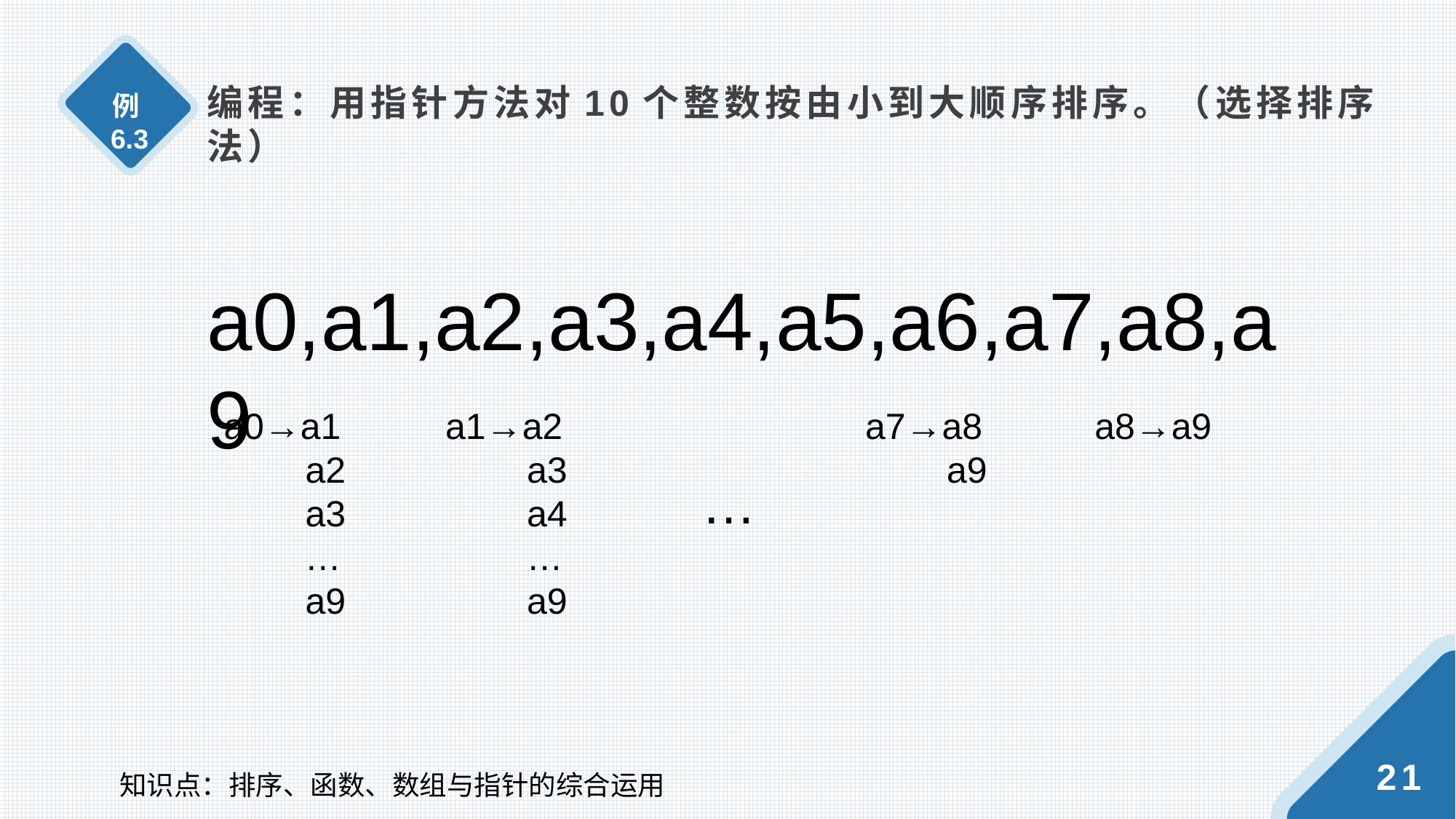

编程：用指针方法对10个整数按由小到大顺序排序。（选择排序法）
例6.3
a0,a1,a2,a3,a4,a5,a6,a7,a8,a9
a0→a1
        a2
        a3
        …
        a9
a1→a2
        a3
        a4
        …
        a9
a7→a8
        a9
a8→a9

…

21
知识点：排序、函数、数组与指针的综合运用